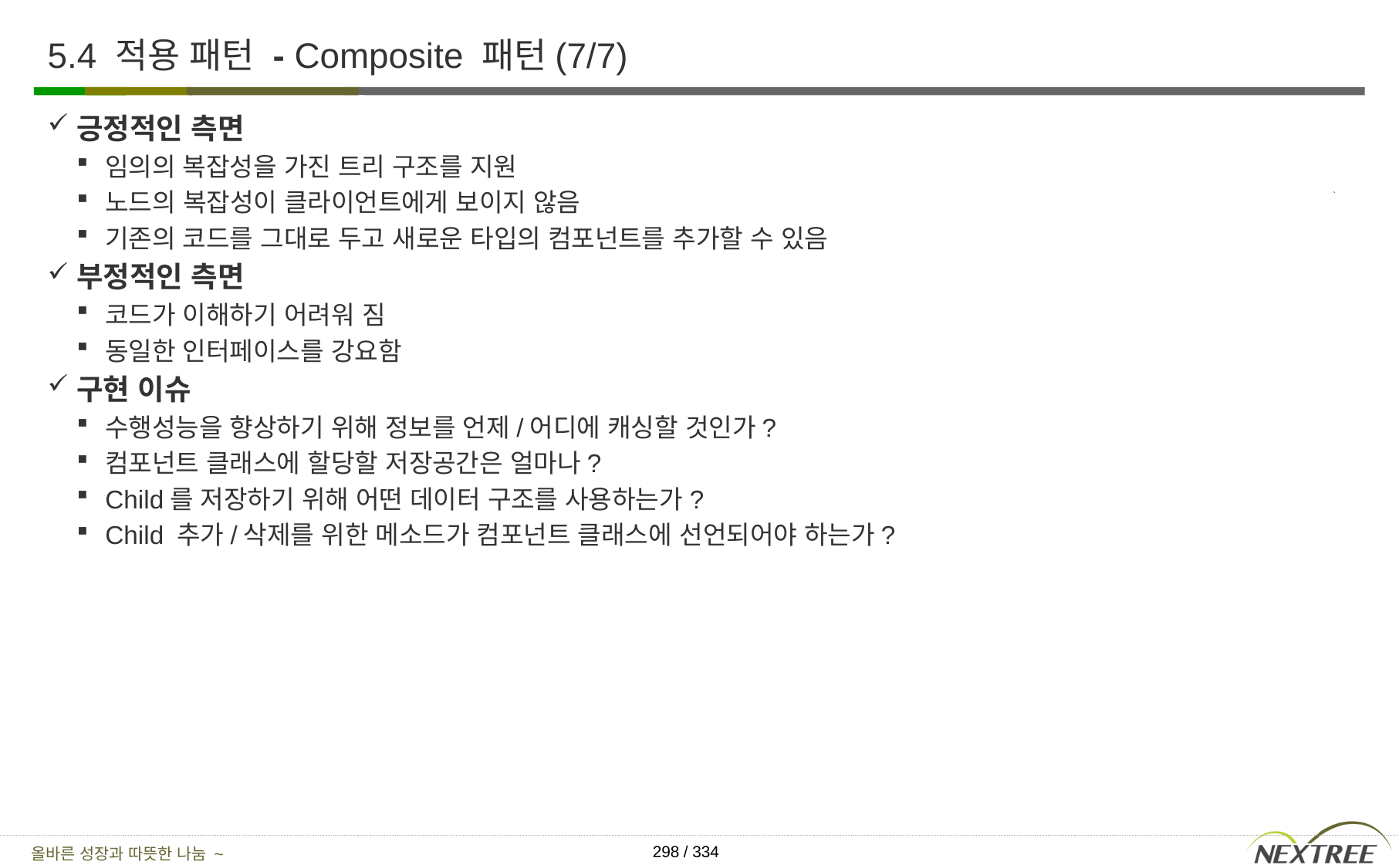

# 5.4 적용 패턴 - Composite 패턴(7/7)
긍정적인 측면
임의의 복잡성을 가진 트리 구조를 지원
노드의 복잡성이 클라이언트에게 보이지 않음
기존의 코드를 그대로 두고 새로운 타입의 컴포넌트를 추가할 수 있음
부정적인 측면
코드가 이해하기 어려워 짐
동일한 인터페이스를 강요함
구현 이슈
수행성능을 향상하기 위해 정보를 언제/어디에 캐싱할 것인가?
컴포넌트 클래스에 할당할 저장공간은 얼마나?
Child를 저장하기 위해 어떤 데이터 구조를 사용하는가?
Child 추가/삭제를 위한 메소드가 컴포넌트 클래스에 선언되어야 하는가?